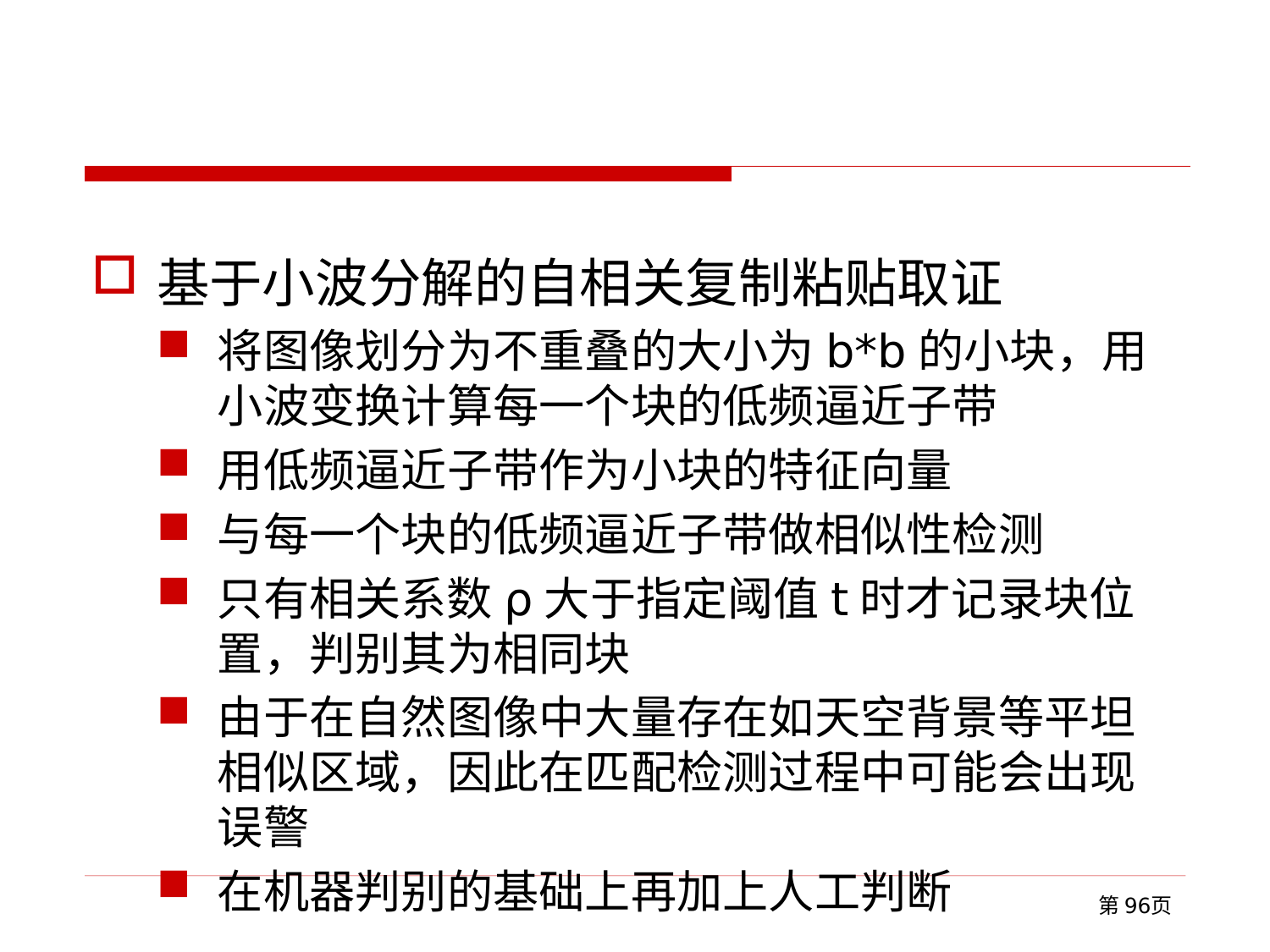

#
基于小波分解的自相关复制粘贴取证
将图像划分为不重叠的大小为b*b的小块，用小波变换计算每一个块的低频逼近子带
用低频逼近子带作为小块的特征向量
与每一个块的低频逼近子带做相似性检测
只有相关系数ρ大于指定阈值t时才记录块位置，判别其为相同块
由于在自然图像中大量存在如天空背景等平坦相似区域，因此在匹配检测过程中可能会出现误警
在机器判别的基础上再加上人工判断

96